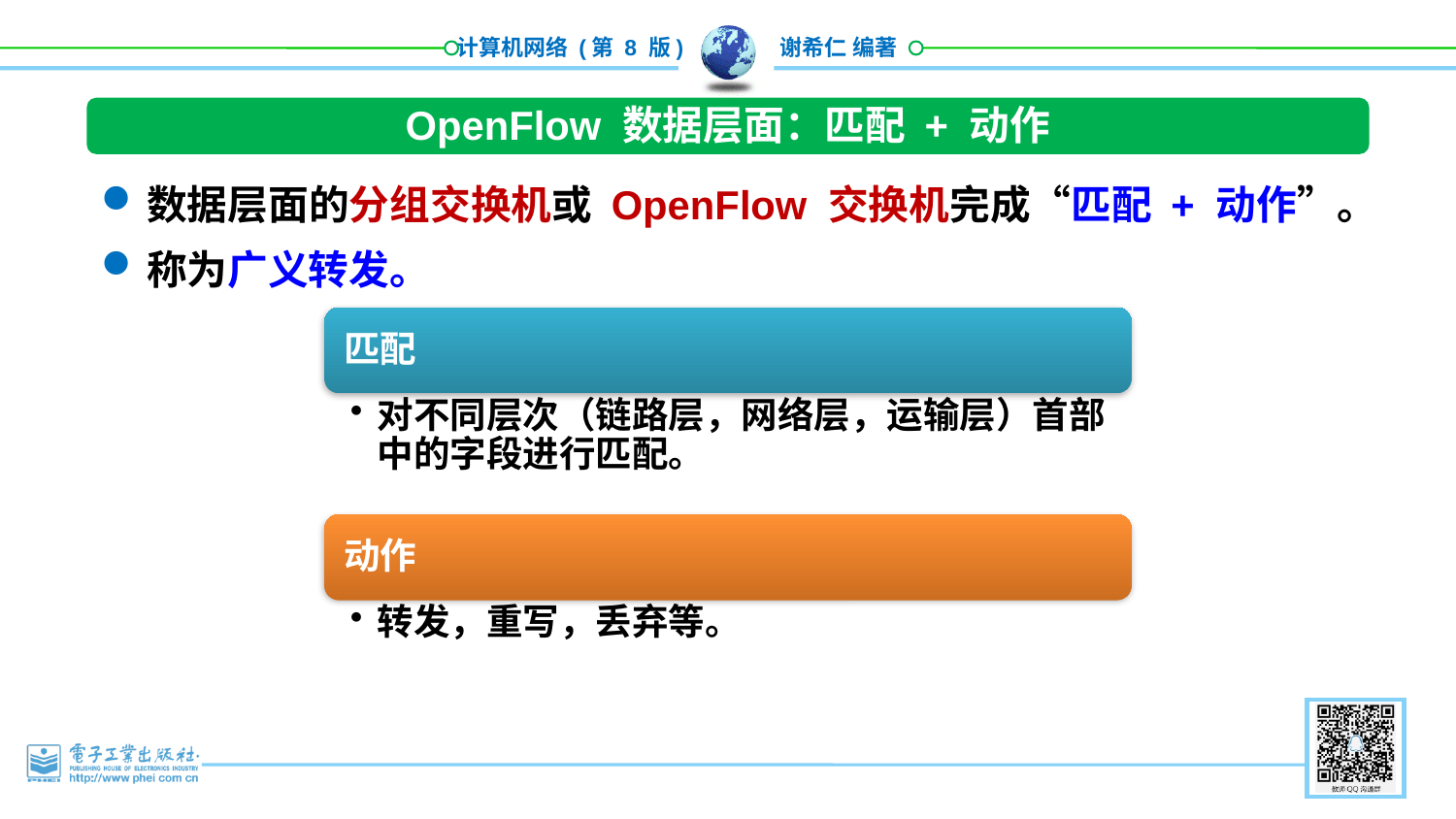

OpenFlow 数据层面：匹配 + 动作

数据层面的分组交换机或 OpenFlow 交换机完成“匹配 + 动作”。
称为广义转发。
匹配
对不同层次（链路层，网络层，运输层）首部中的字段进行匹配。
动作
转发，重写，丢弃等。